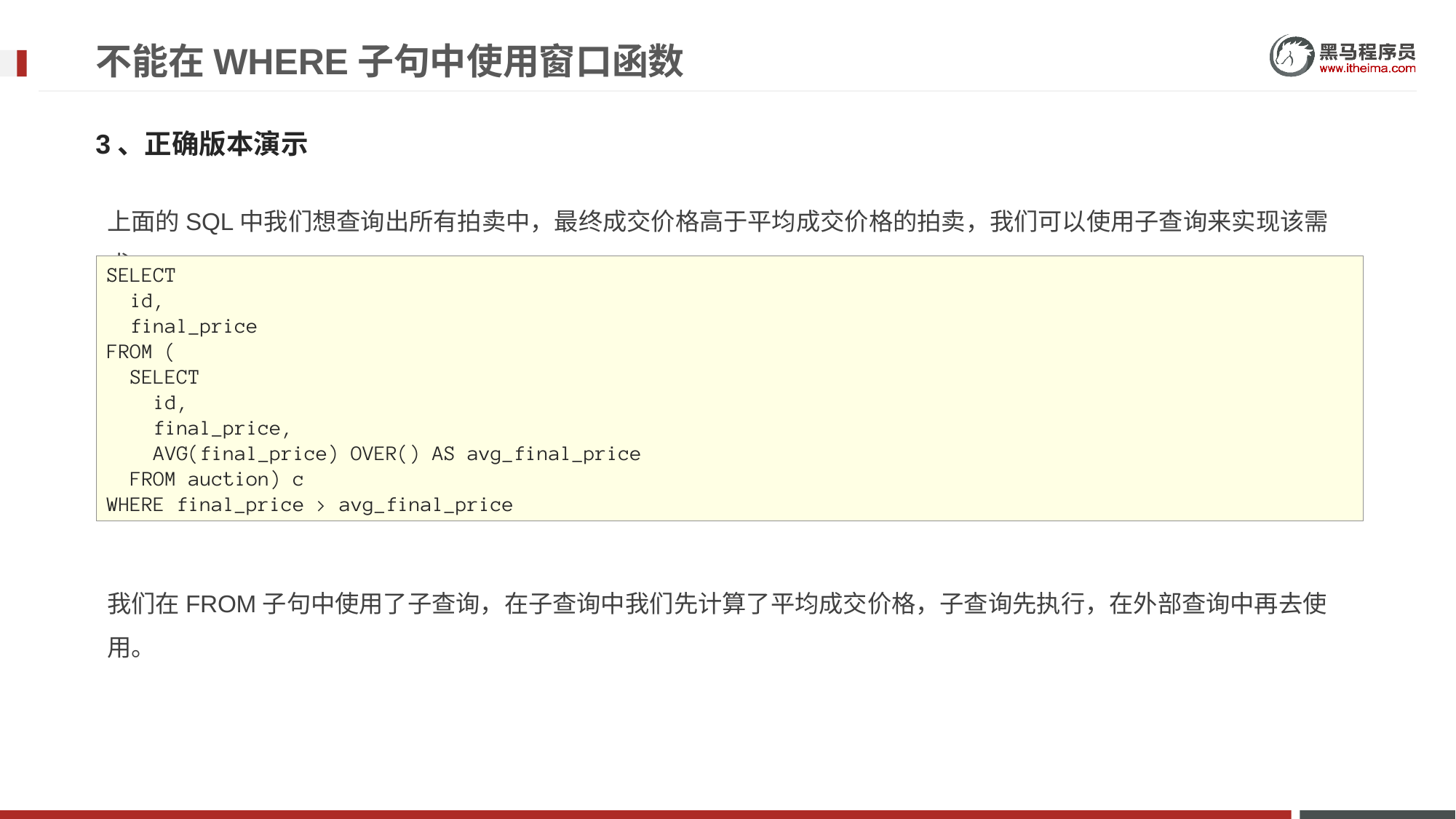

# 不能在WHERE子句中使用窗口函数
3、正确版本演示
上面的SQL中我们想查询出所有拍卖中，最终成交价格高于平均成交价格的拍卖，我们可以使用子查询来实现该需求。

我们在FROM子句中使用了子查询，在子查询中我们先计算了平均成交价格，子查询先执行，在外部查询中再去使用。
SELECT
  id,
  final_price
FROM (
  SELECT
    id,
    final_price,
    AVG(final_price) OVER() AS avg_final_price
  FROM auction) c
WHERE final_price > avg_final_price